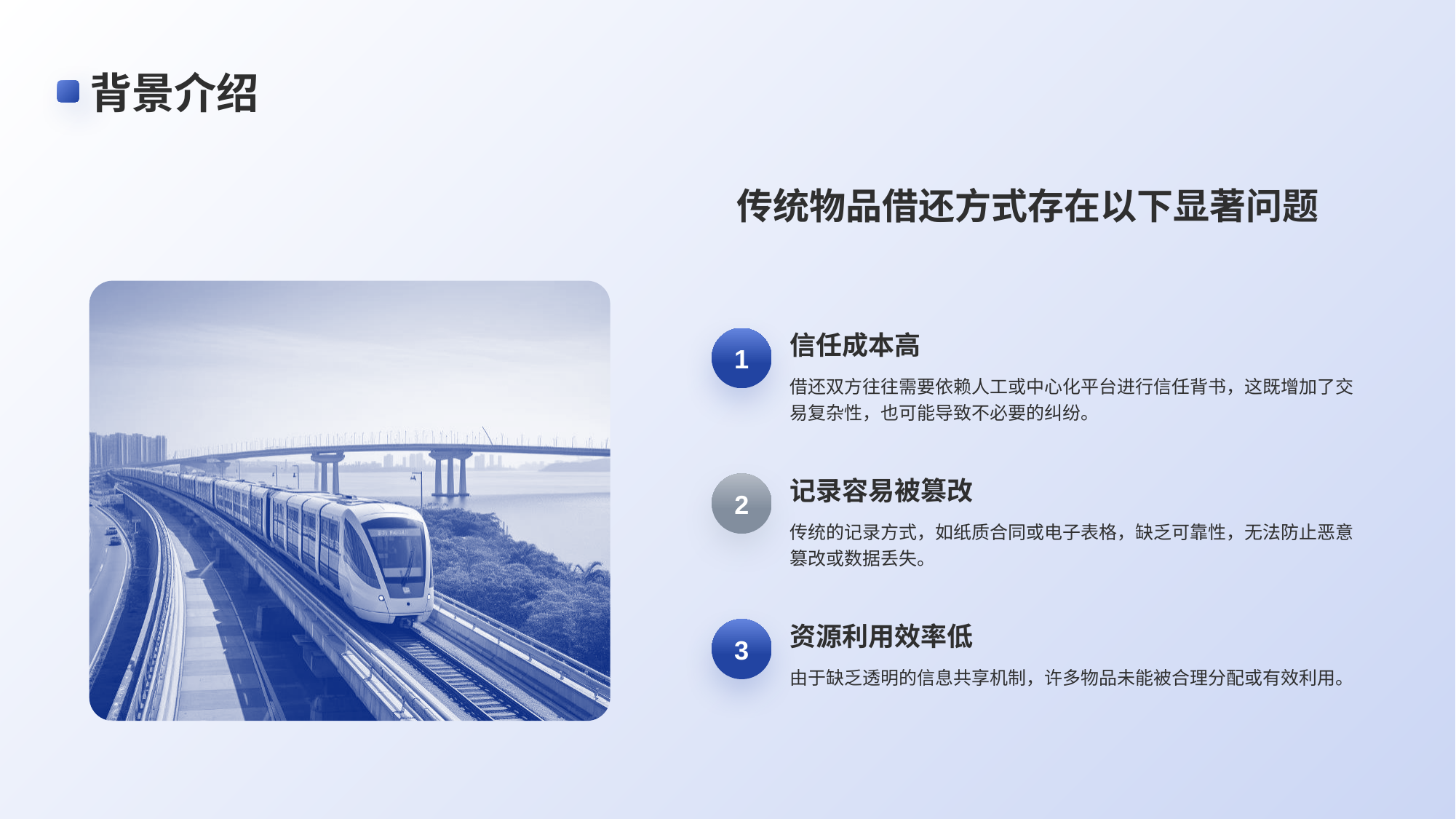

# 背景介绍
传统物品借还方式存在以下显著问题

信任成本高
1
借还双方往往需要依赖人工或中心化平台进行信任背书，这既增加了交易复杂性，也可能导致不必要的纠纷。
记录容易被篡改
2
传统的记录方式，如纸质合同或电子表格，缺乏可靠性，无法防止恶意篡改或数据丢失。
资源利用效率低
3
由于缺乏透明的信息共享机制，许多物品未能被合理分配或有效利用。